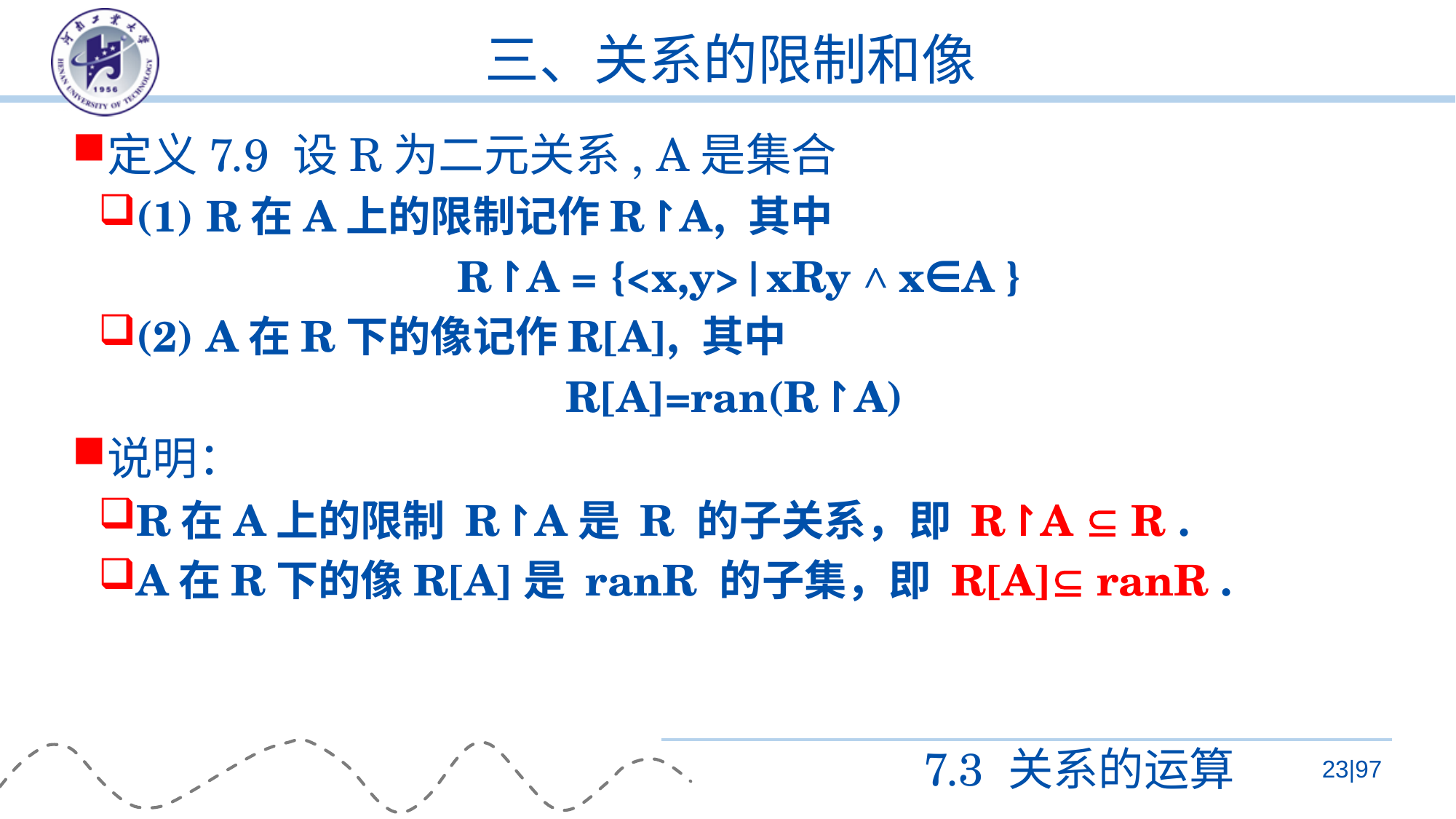

# 三、关系的限制和像
定义7.9 设R为二元关系, A是集合
(1) R在A上的限制记作R↾A, 其中
R↾A = {<x,y>|xRy ˄ x∈A }
(2) A在R下的像记作R[A], 其中
R[A]=ran(R↾A)
说明：
R在A上的限制 R↾A是 R 的子关系，即 R↾A ⊆ R .
A在R下的像R[A]是 ranR 的子集，即 R[A]⊆ ranR .
7.3 关系的运算
23|97